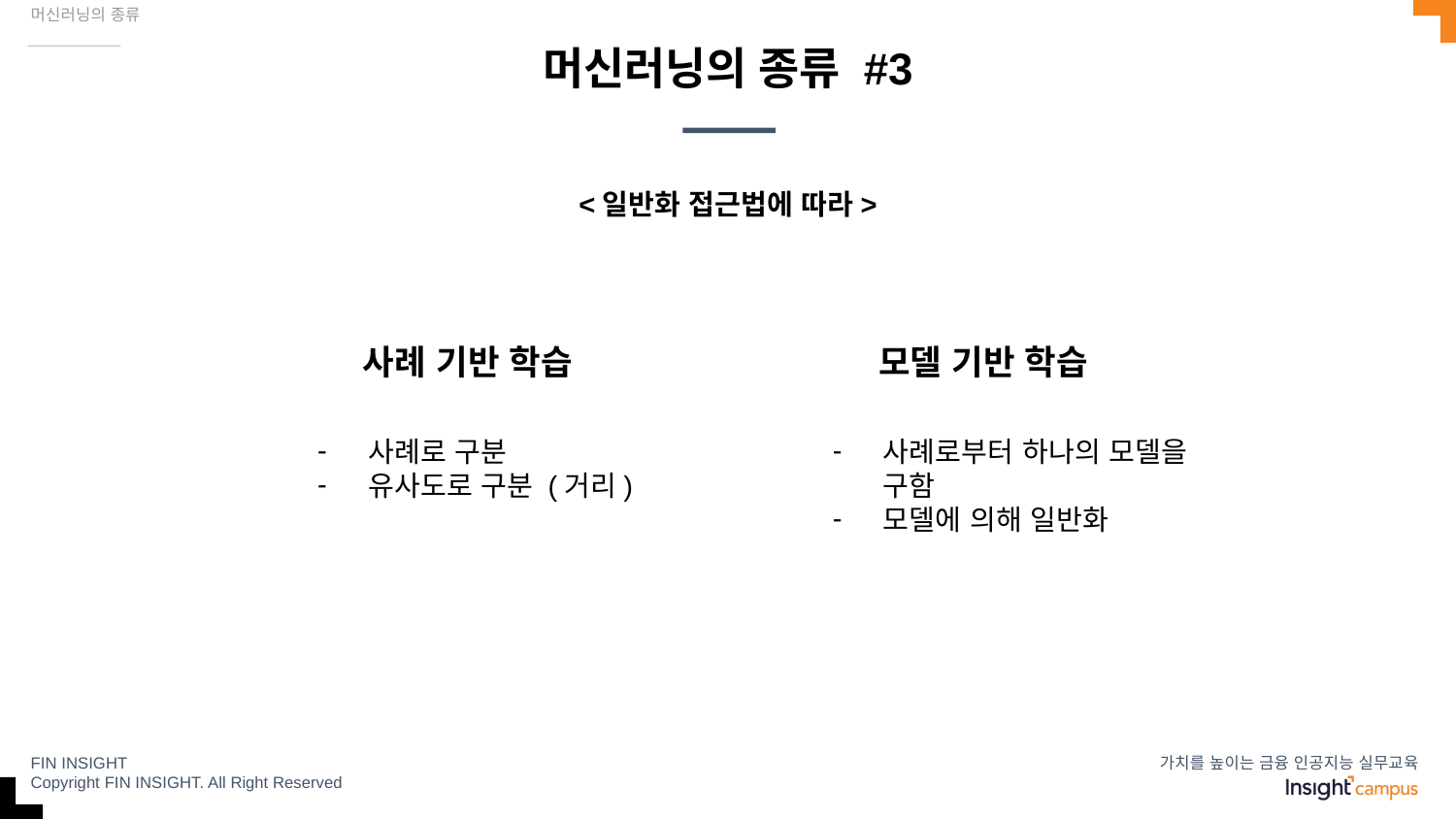

머신러닝의 종류
# 머신러닝의 종류 #3
<일반화 접근법에 따라>
사례 기반 학습
모델 기반 학습
사례로 구분
유사도로 구분 (거리)
사례로부터 하나의 모델을 구함
모델에 의해 일반화